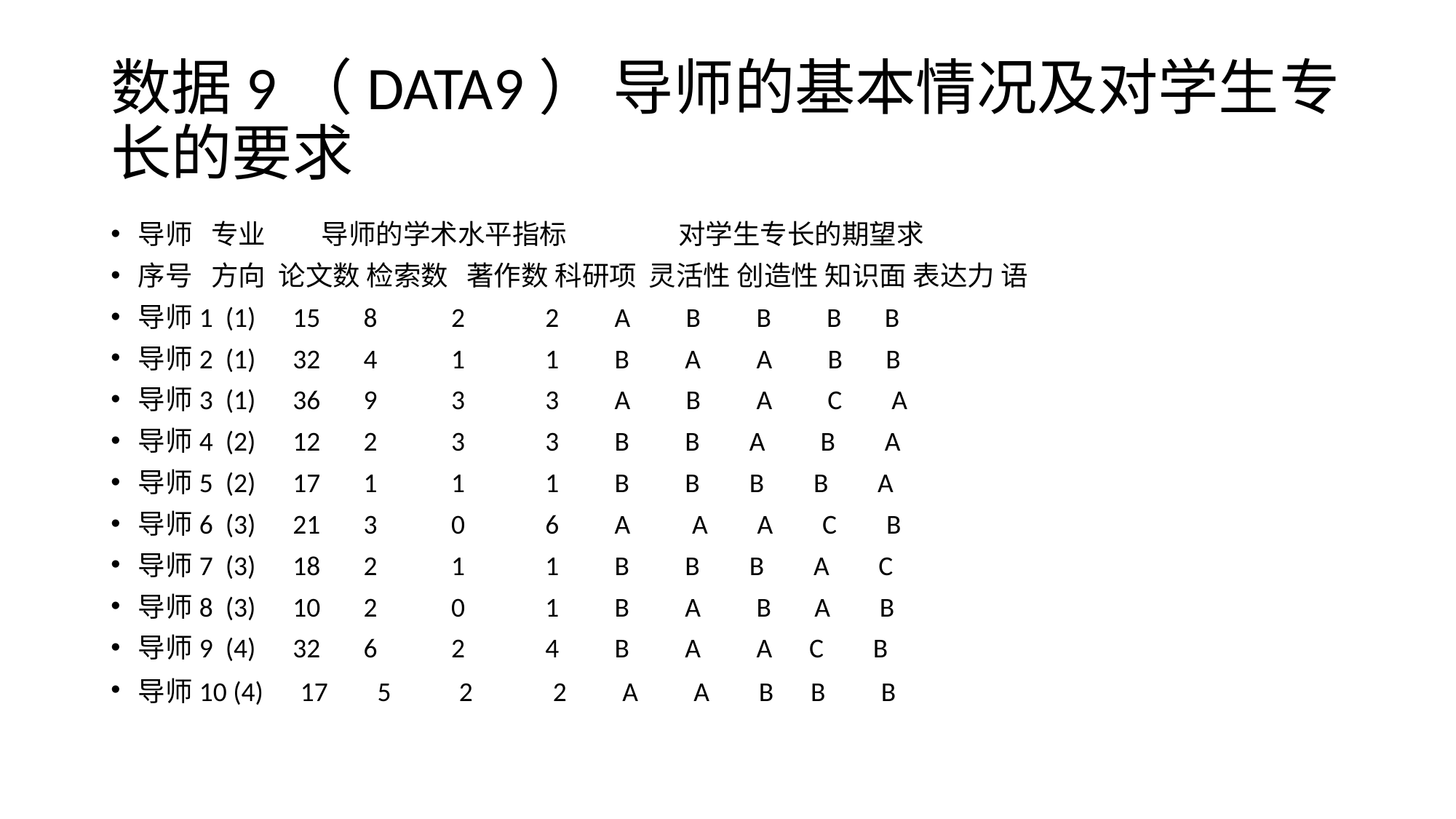

# 数据9（DATA9） 导师的基本情况及对学生专长的要求
导师   专业         导师的学术水平指标                  对学生专长的期望求
序号   方向  论文数 检索数   著作数 科研项  灵活性 创造性 知识面 表达力 语
导师1  (1)      15       8            2             2         A         B         B         B       B
导师2  (1)      32       4            1             1         B         A         A         B       B
导师3  (1)      36       9            3             3         A         B         A         C        A
导师4  (2)      12       2            3             3         B         B        A         B        A
导师5  (2)      17       1            1             1         B         B        B        B        A
导师6  (3)      21       3            0             6         A          A        A        C        B
导师7  (3)      18       2            1             1         B         B        B        A        C
导师8  (3)      10       2            0             1         B         A         B       A        B
导师9  (4)      32       6            2             4         B         A         A      C        B
导师10 (4)      17        5           2             2         A         A        B      B         B